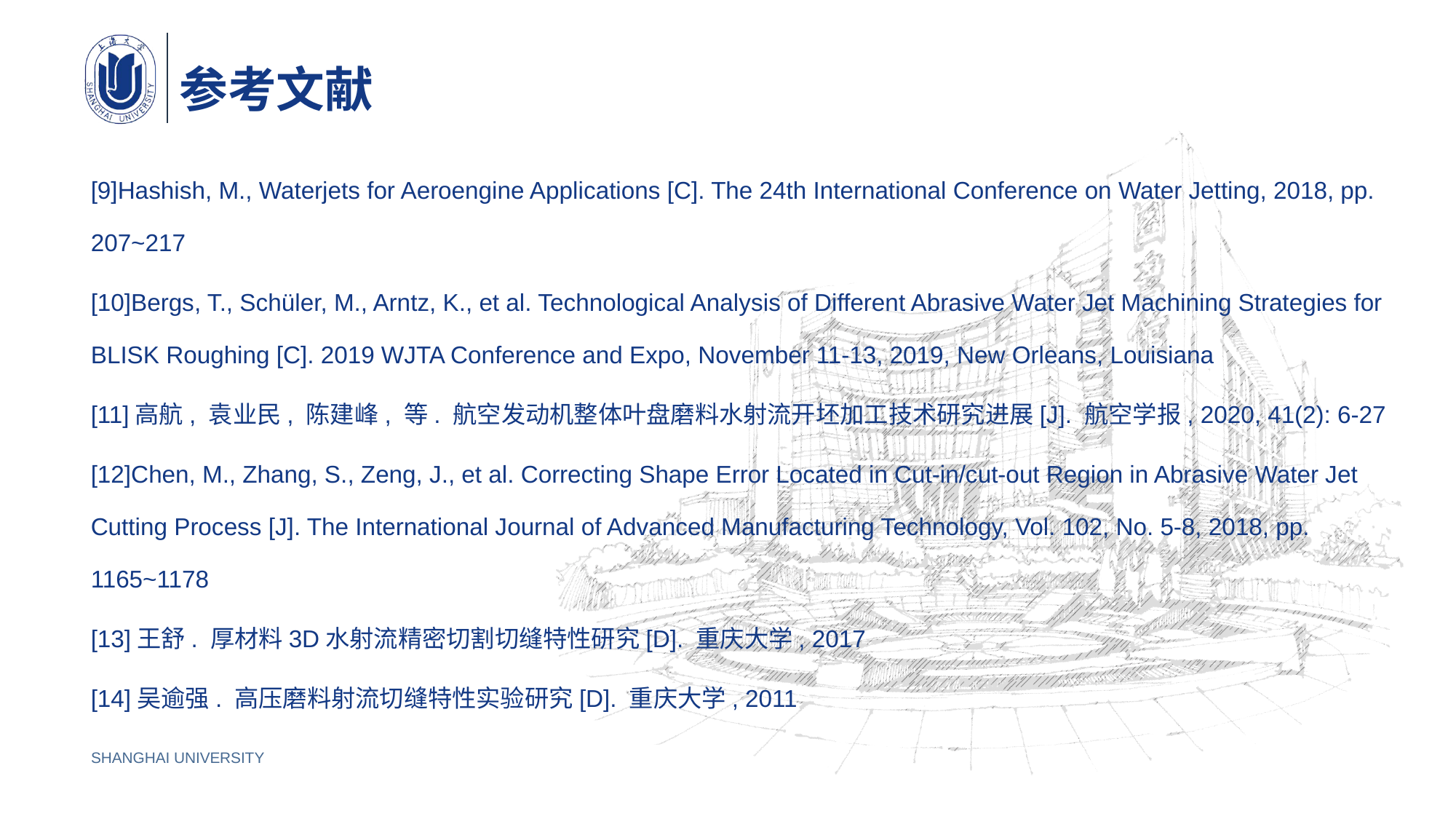

# 参考文献
[9]Hashish, M., Waterjets for Aeroengine Applications [C]. The 24th International Conference on Water Jetting, 2018, pp. 207~217
[10]Bergs, T., Schüler, M., Arntz, K., et al. Technological Analysis of Different Abrasive Water Jet Machining Strategies for BLISK Roughing [C]. 2019 WJTA Conference and Expo, November 11-13, 2019, New Orleans, Louisiana
[11]高航, 袁业民, 陈建峰, 等. 航空发动机整体叶盘磨料水射流开坯加工技术研究进展[J]. 航空学报, 2020, 41(2): 6-27
[12]Chen, M., Zhang, S., Zeng, J., et al. Correcting Shape Error Located in Cut-in/cut-out Region in Abrasive Water Jet Cutting Process [J]. The International Journal of Advanced Manufacturing Technology, Vol. 102, No. 5-8, 2018, pp. 1165~1178
[13]王舒. 厚材料3D水射流精密切割切缝特性研究[D]. 重庆大学, 2017
[14]吴逾强. 高压磨料射流切缝特性实验研究[D]. 重庆大学, 2011

SHANGHAI UNIVERSITY
33